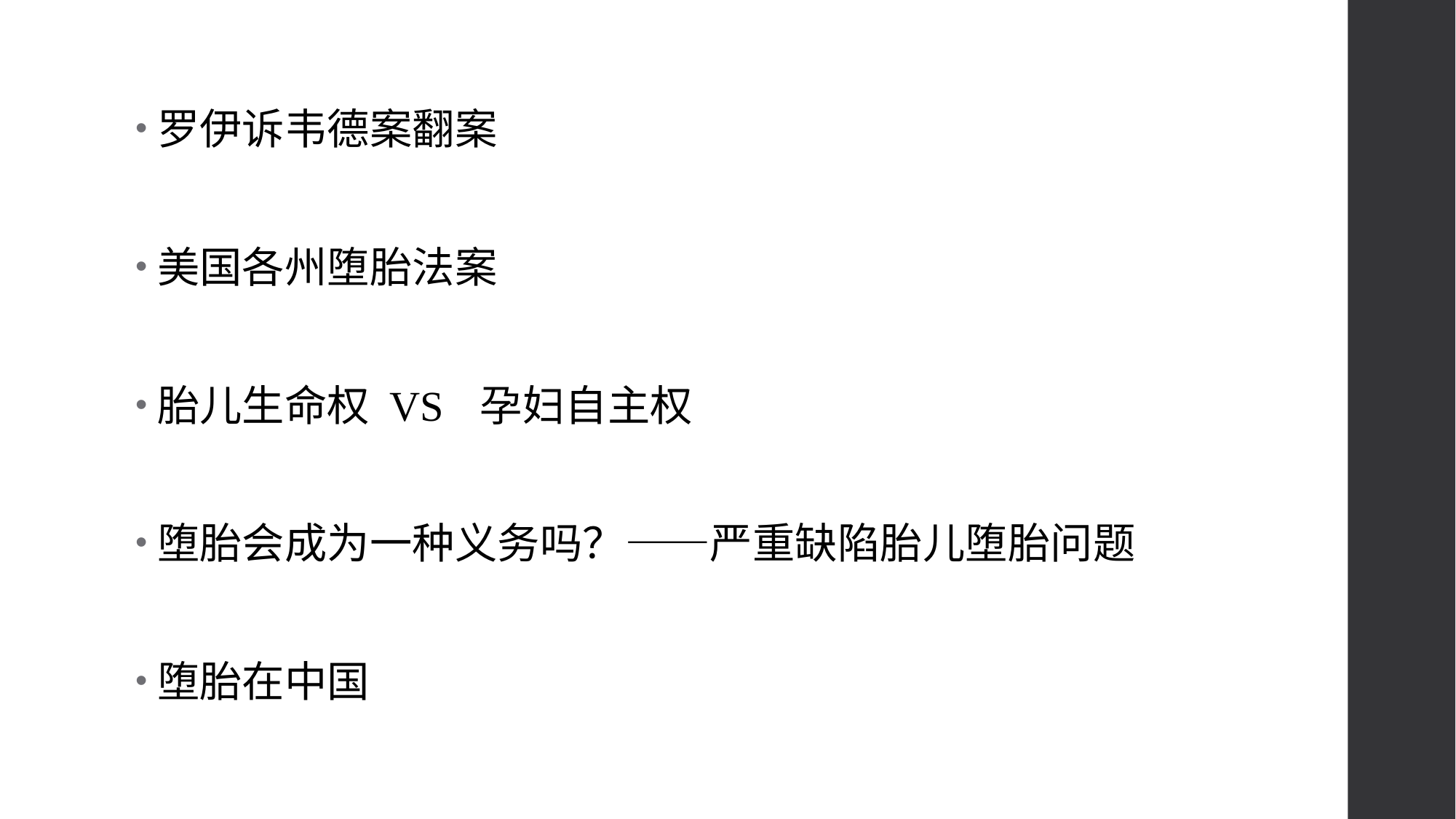

罗伊诉韦德案翻案

美国各州堕胎法案

胎儿生命权 VS 孕妇自主权

堕胎会成为一种义务吗？——严重缺陷胎儿堕胎问题

堕胎在中国